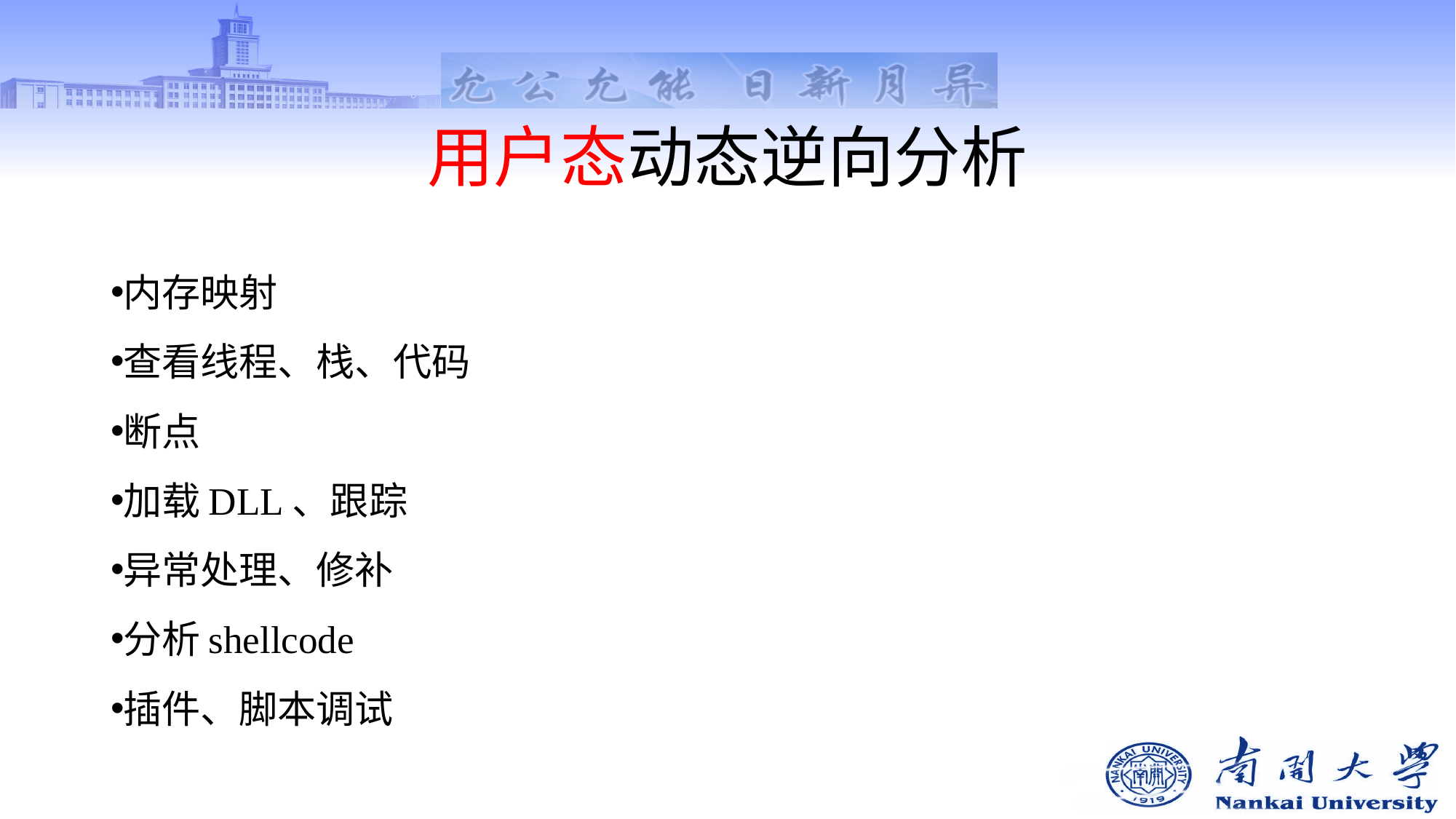

# 用户态动态逆向分析
内存映射
查看线程、栈、代码
断点
加载DLL、跟踪
异常处理、修补
分析shellcode
插件、脚本调试